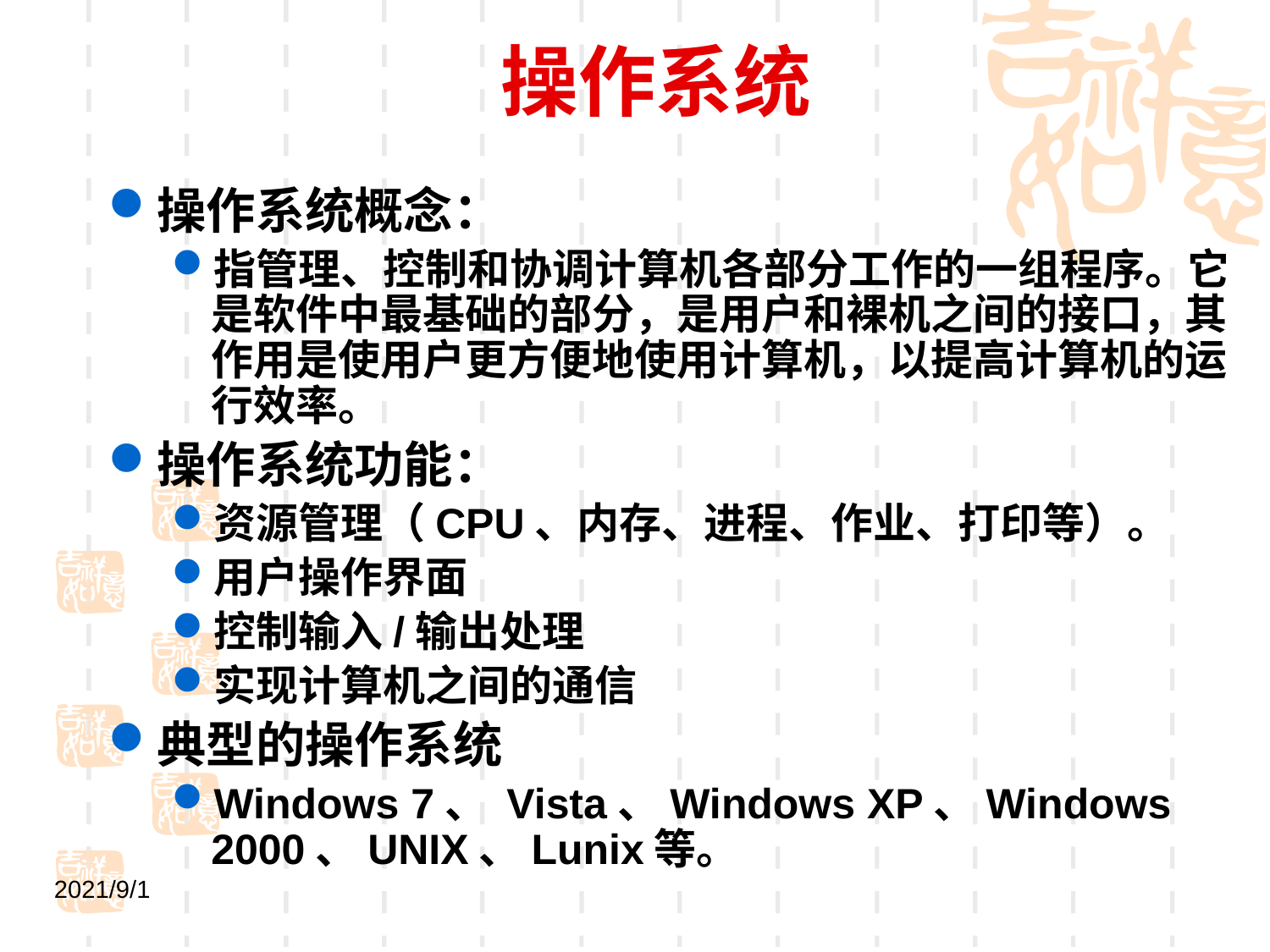

# 操作系统
操作系统概念：
指管理、控制和协调计算机各部分工作的一组程序。它是软件中最基础的部分，是用户和裸机之间的接口，其作用是使用户更方便地使用计算机，以提高计算机的运行效率。
操作系统功能：
资源管理（CPU、内存、进程、作业、打印等）。
用户操作界面
控制输入/输出处理
实现计算机之间的通信
典型的操作系统
Windows 7、 Vista、Windows XP、Windows 2000、UNIX、Lunix等。
2021/9/1